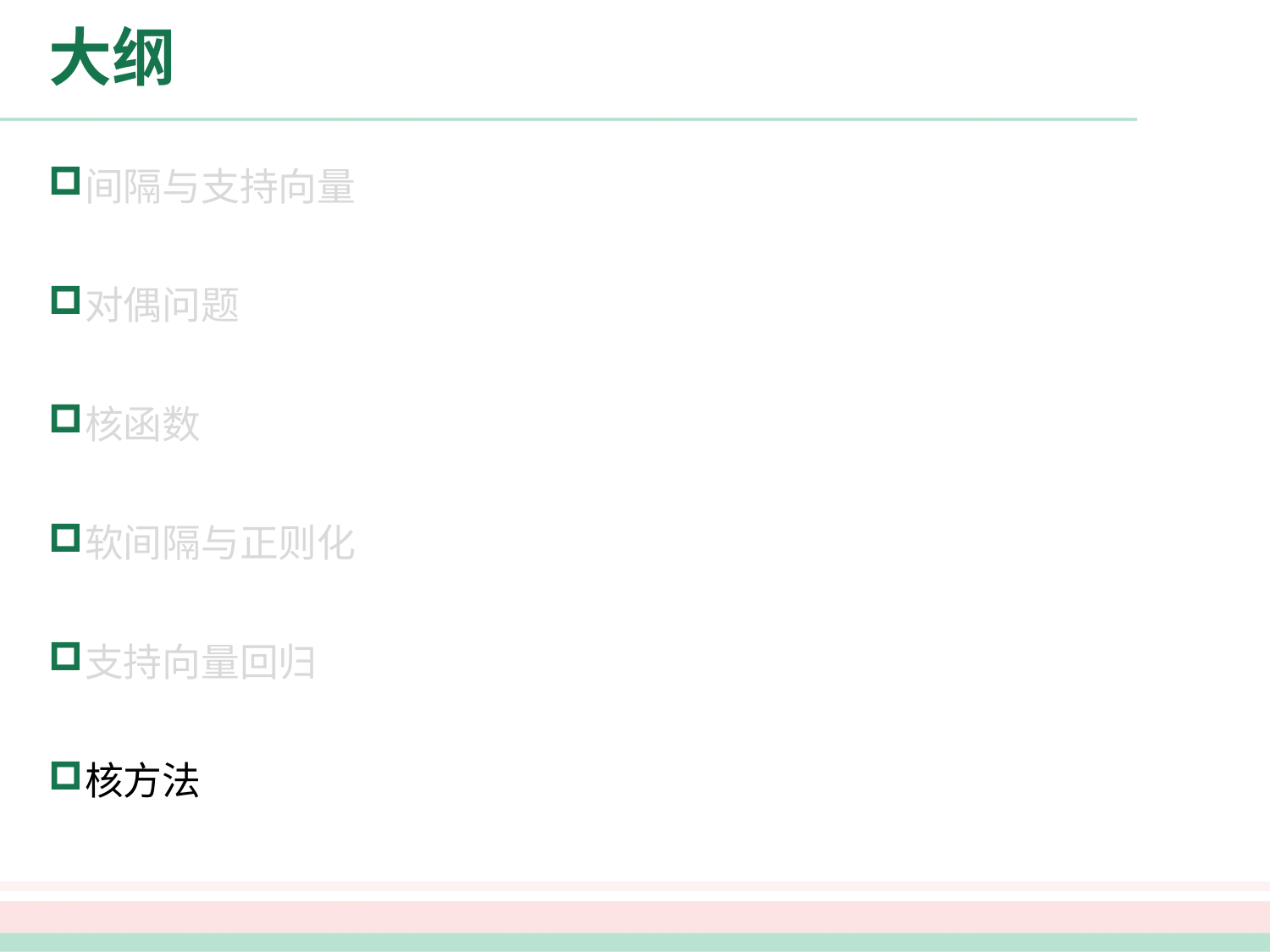

# 大纲
间隔与支持向量

对偶问题

核函数

软间隔与正则化

支持向量回归

核方法